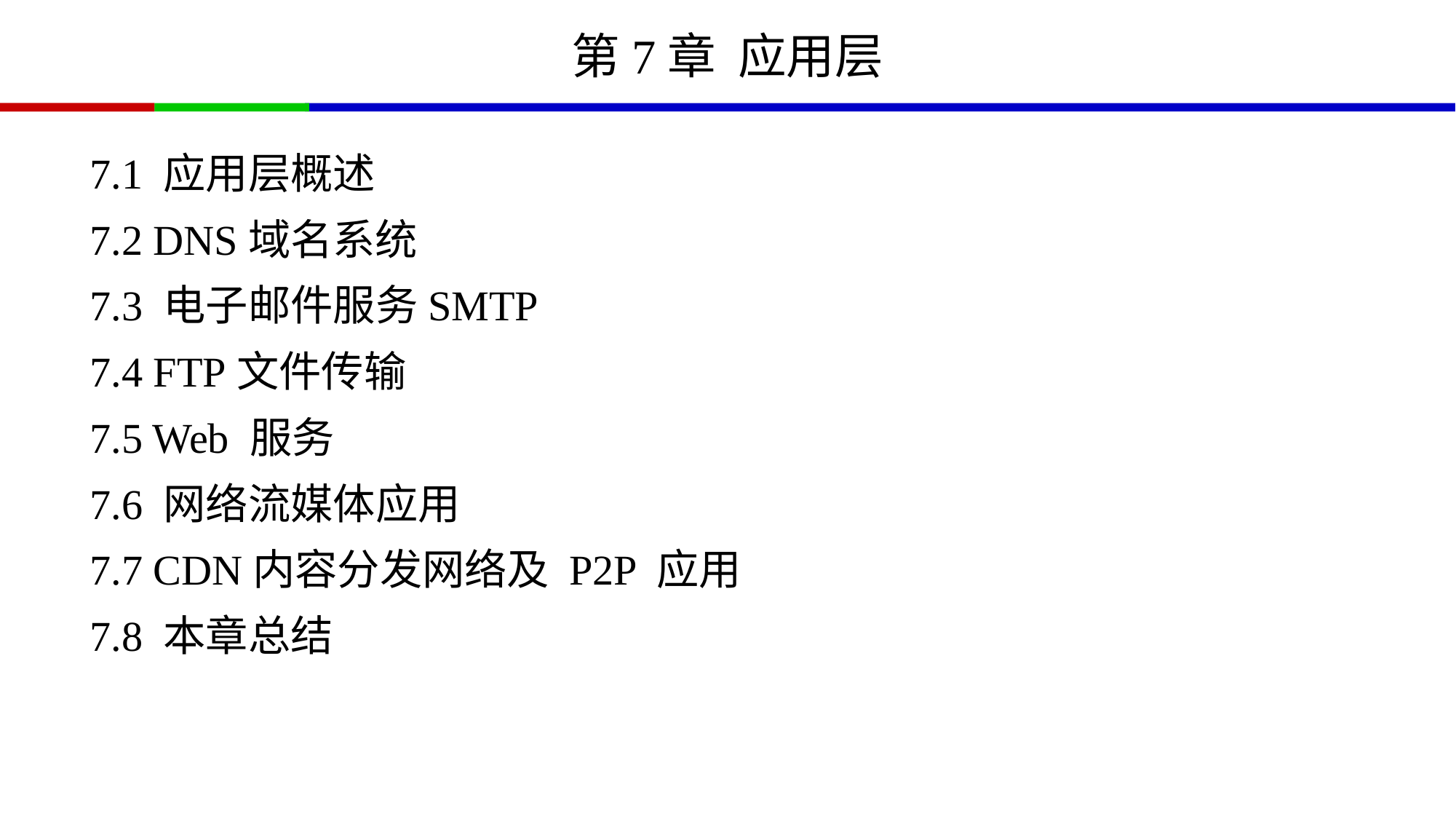

# 第7章  应用层
7.1 应用层概述
7.2 DNS域名系统
7.3 电子邮件服务SMTP
7.4 FTP文件传输
7.5 Web 服务
7.6 网络流媒体应用
7.7 CDN内容分发网络及 P2P 应用
7.8 本章总结
2